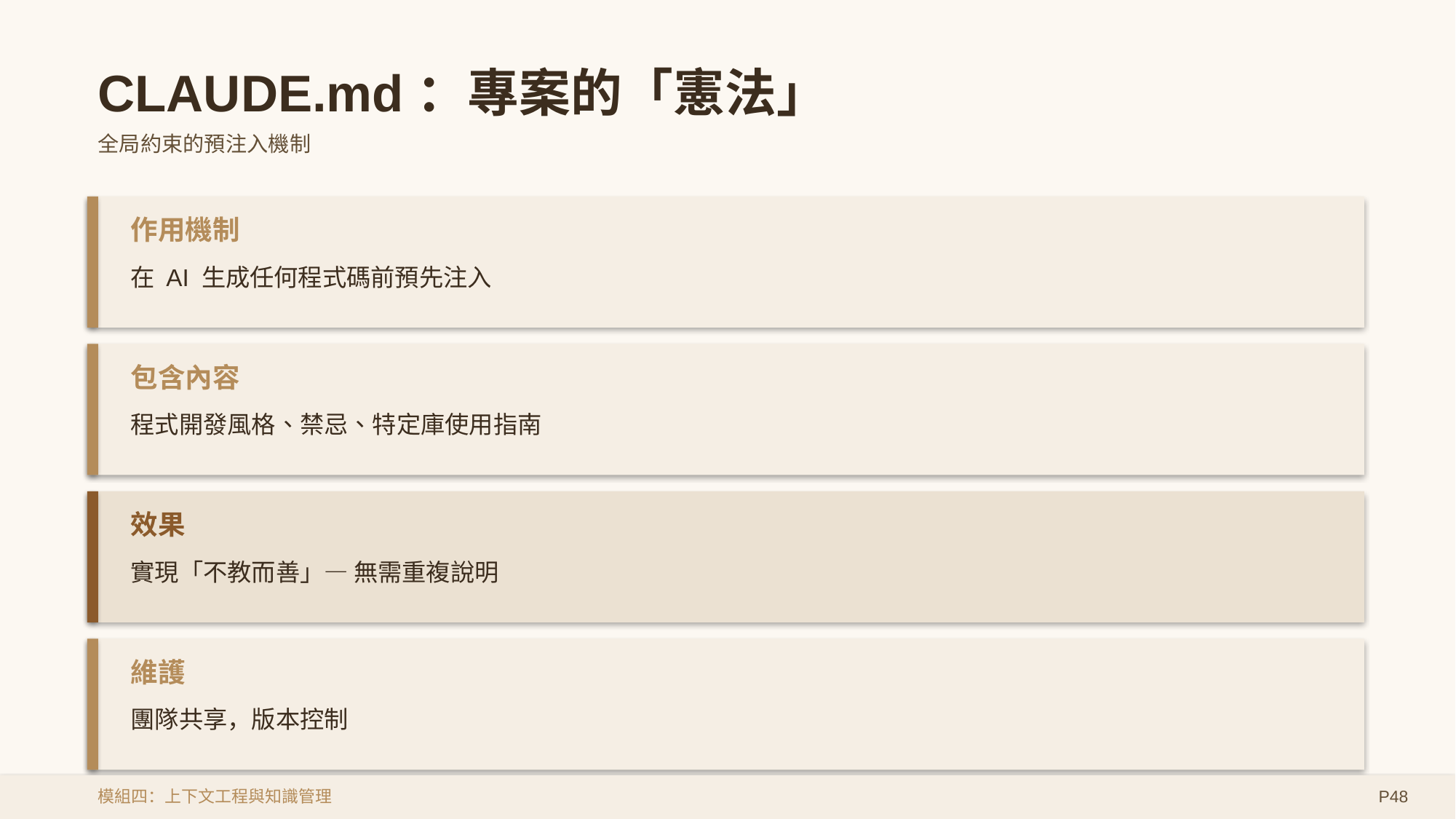

CLAUDE.md：專案的「憲法」
全局約束的預注入機制

作用機制
在 AI 生成任何程式碼前預先注入

包含內容
程式開發風格、禁忌、特定庫使用指南

效果
實現「不教而善」— 無需重複說明

維護
團隊共享，版本控制

模組四：上下文工程與知識管理
P48